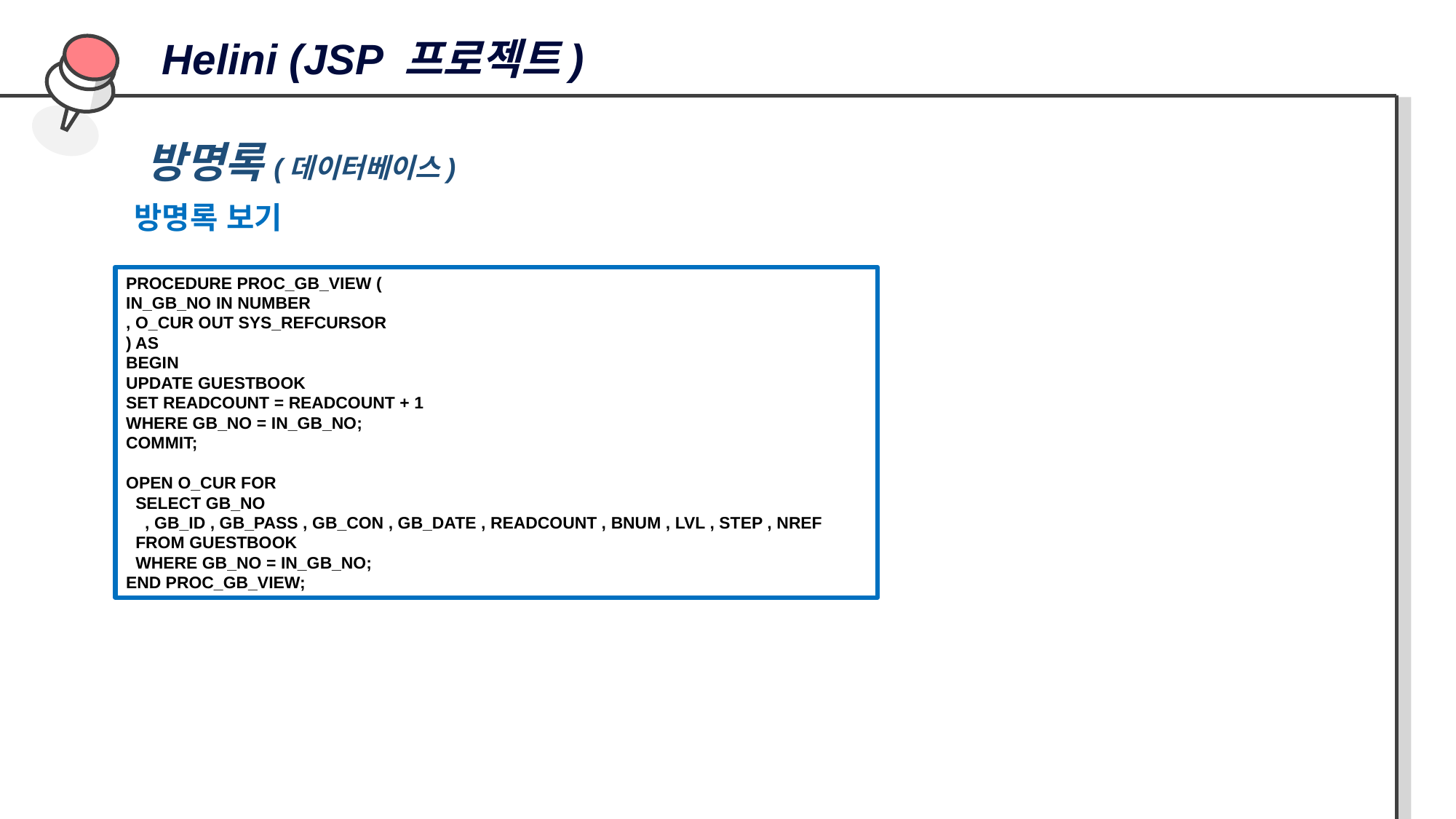

Helini (JSP 프로젝트)

방명록(데이터베이스)
방명록 보기
PROCEDURE PROC_GB_VIEW (
IN_GB_NO IN NUMBER
, O_CUR OUT SYS_REFCURSOR
) AS
BEGIN
UPDATE GUESTBOOK
SET READCOUNT = READCOUNT + 1
WHERE GB_NO = IN_GB_NO;
COMMIT;

OPEN O_CUR FOR
  SELECT GB_NO
    , GB_ID , GB_PASS , GB_CON , GB_DATE , READCOUNT , BNUM , LVL , STEP , NREF
  FROM GUESTBOOK
  WHERE GB_NO = IN_GB_NO;
END PROC_GB_VIEW;